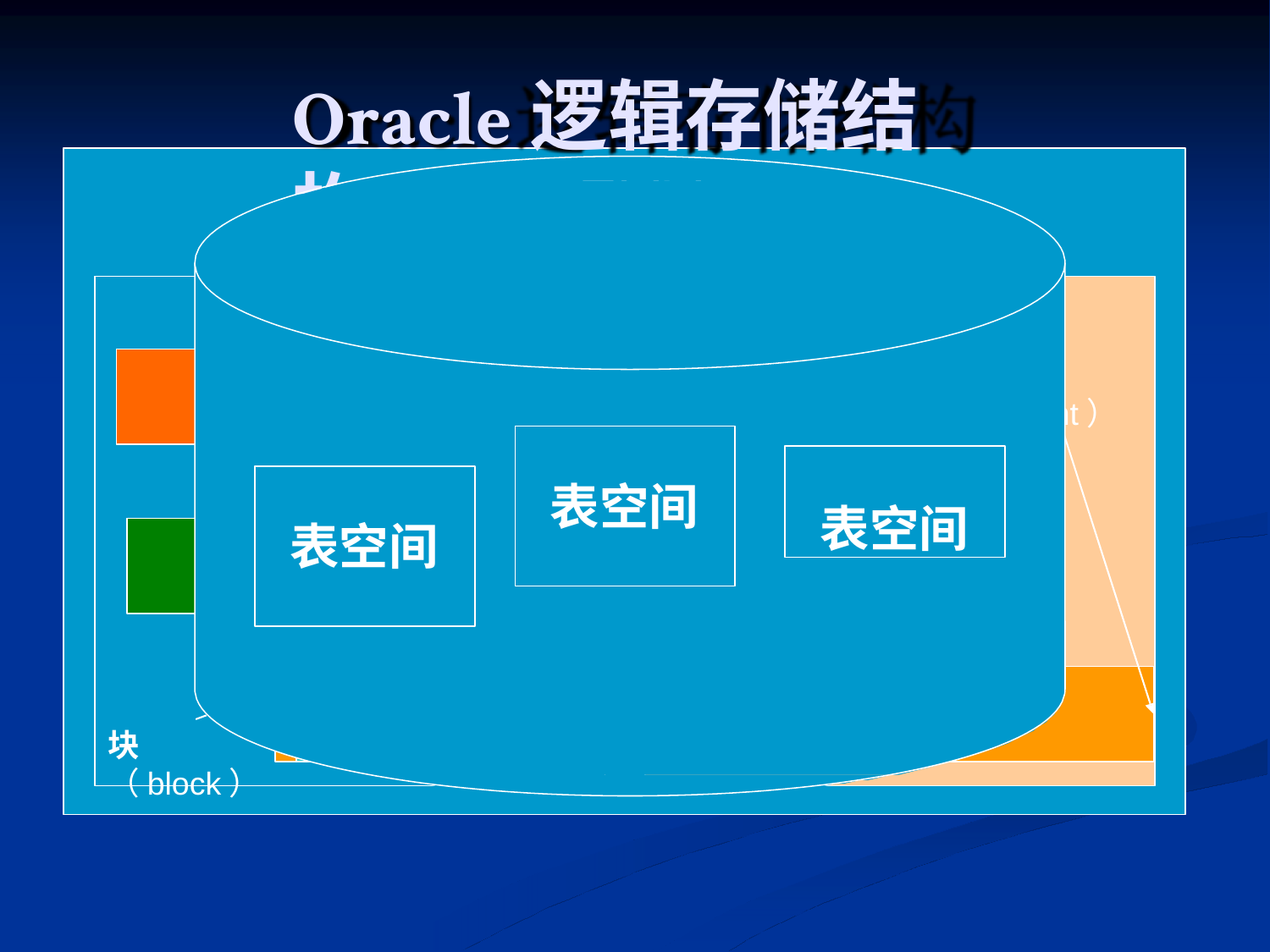

# Oracle逻辑存储结构

表空间
数据文件1	数据文件2

段（Segment）

表空间

表空间
区（Extent）
表空间

块（block）